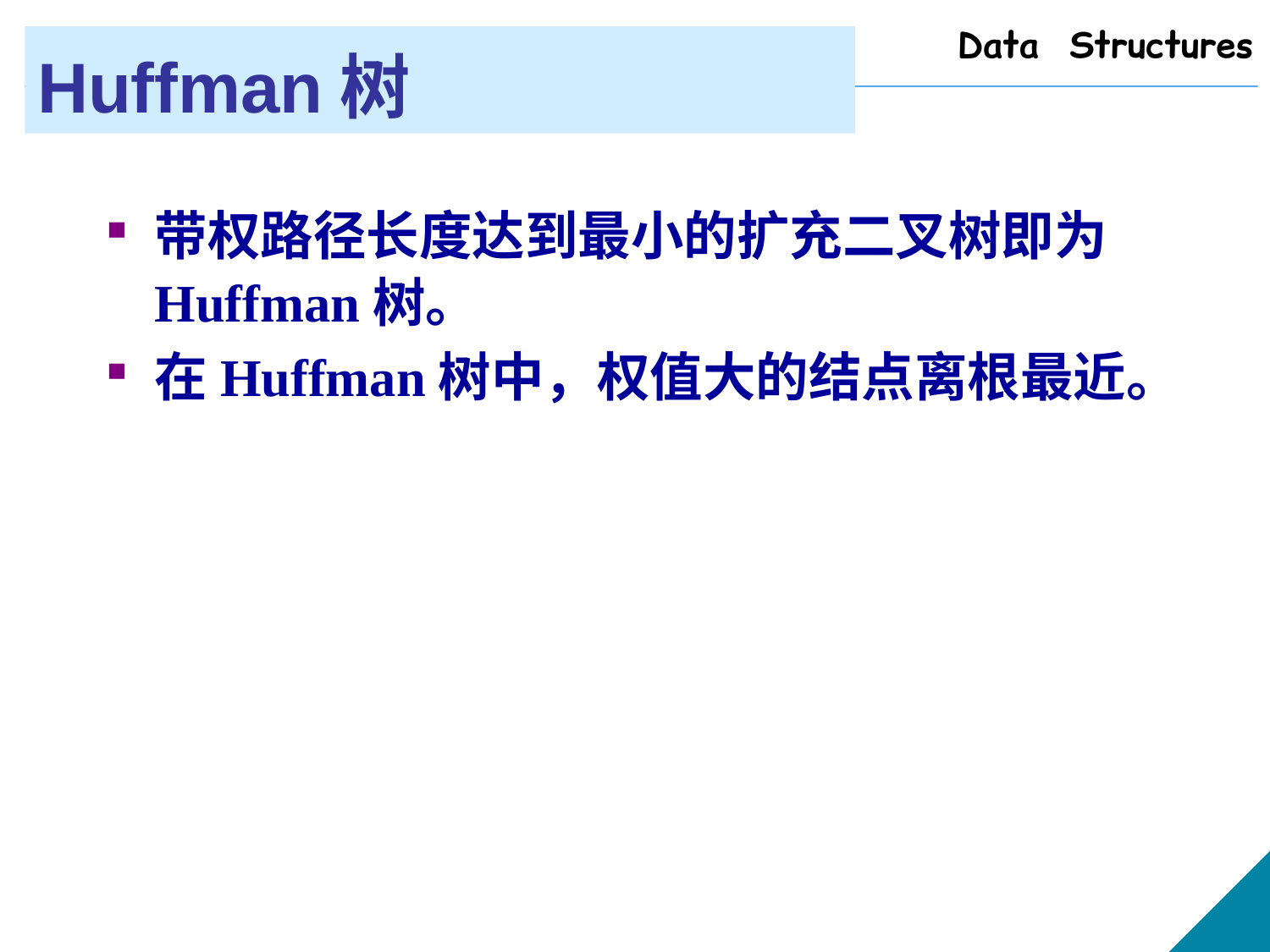

# Huffman树
带权路径长度达到最小的扩充二叉树即为Huffman树。
在Huffman树中，权值大的结点离根最近。